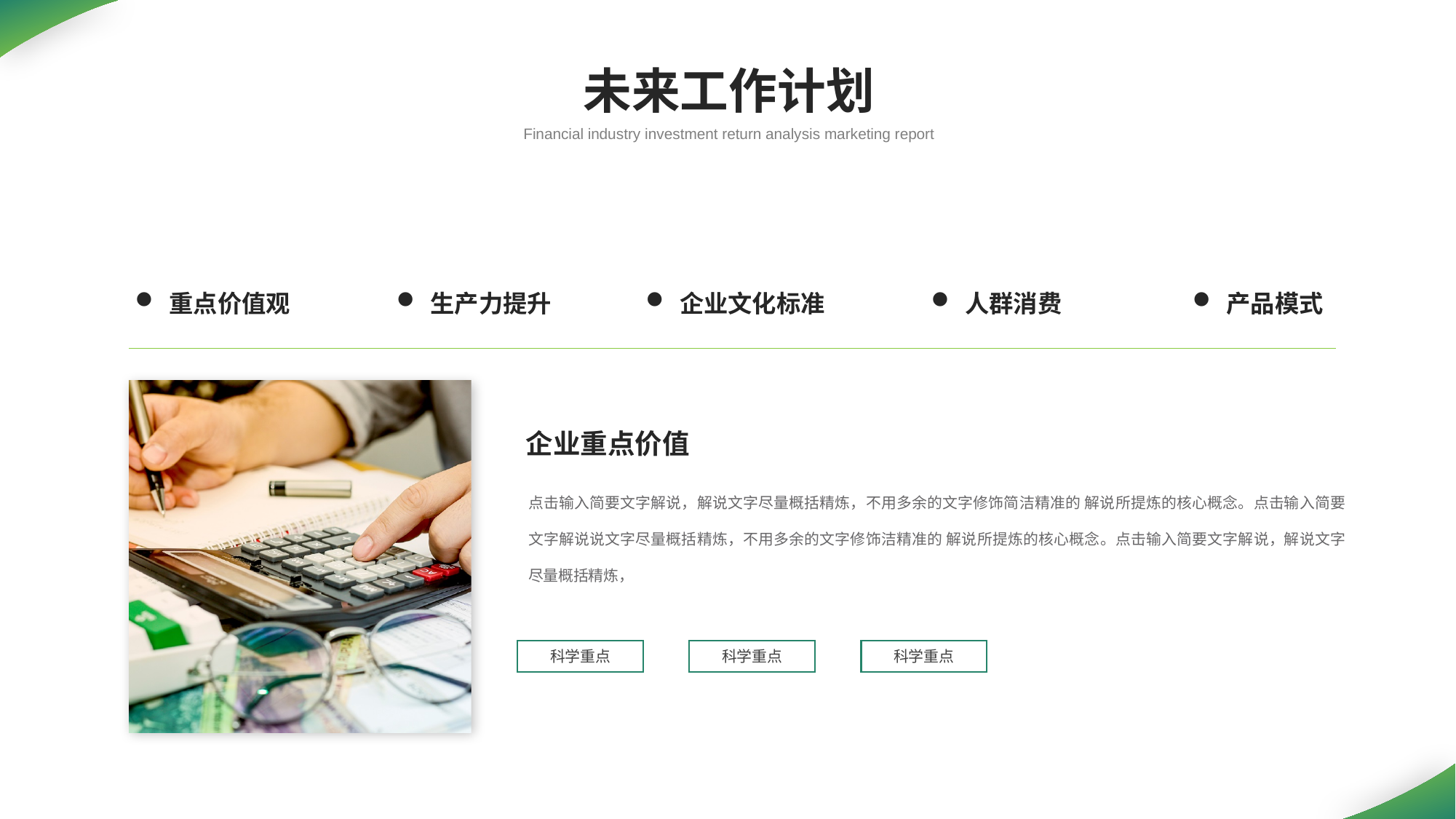

未来工作计划
Financial industry investment return analysis marketing report
重点价值观
生产力提升
企业文化标准
人群消费
产品模式

企业重点价值
点击输入简要文字解说，解说文字尽量概括精炼，不用多余的文字修饰简洁精准的 解说所提炼的核心概念。点击输入简要文字解说说文字尽量概括精炼，不用多余的文字修饰洁精准的 解说所提炼的核心概念。点击输入简要文字解说，解说文字尽量概括精炼，
科学重点
科学重点
科学重点